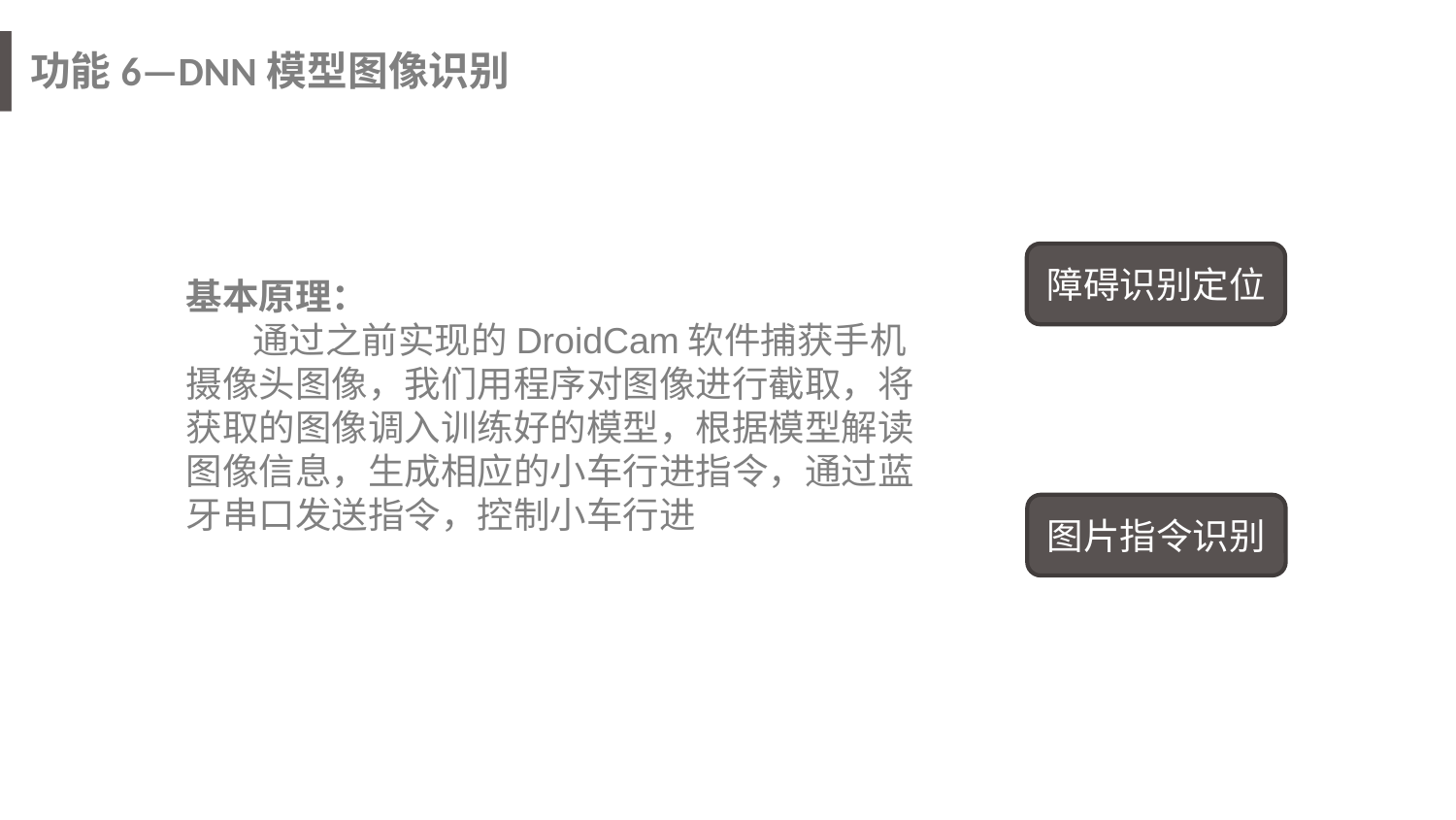

功能6—DNN模型图像识别

障碍识别定位
基本原理：
       通过之前实现的DroidCam软件捕获手机摄像头图像，我们用程序对图像进行截取，将获取的图像调入训练好的模型，根据模型解读图像信息，生成相应的小车行进指令，通过蓝牙串口发送指令，控制小车行进
图片指令识别